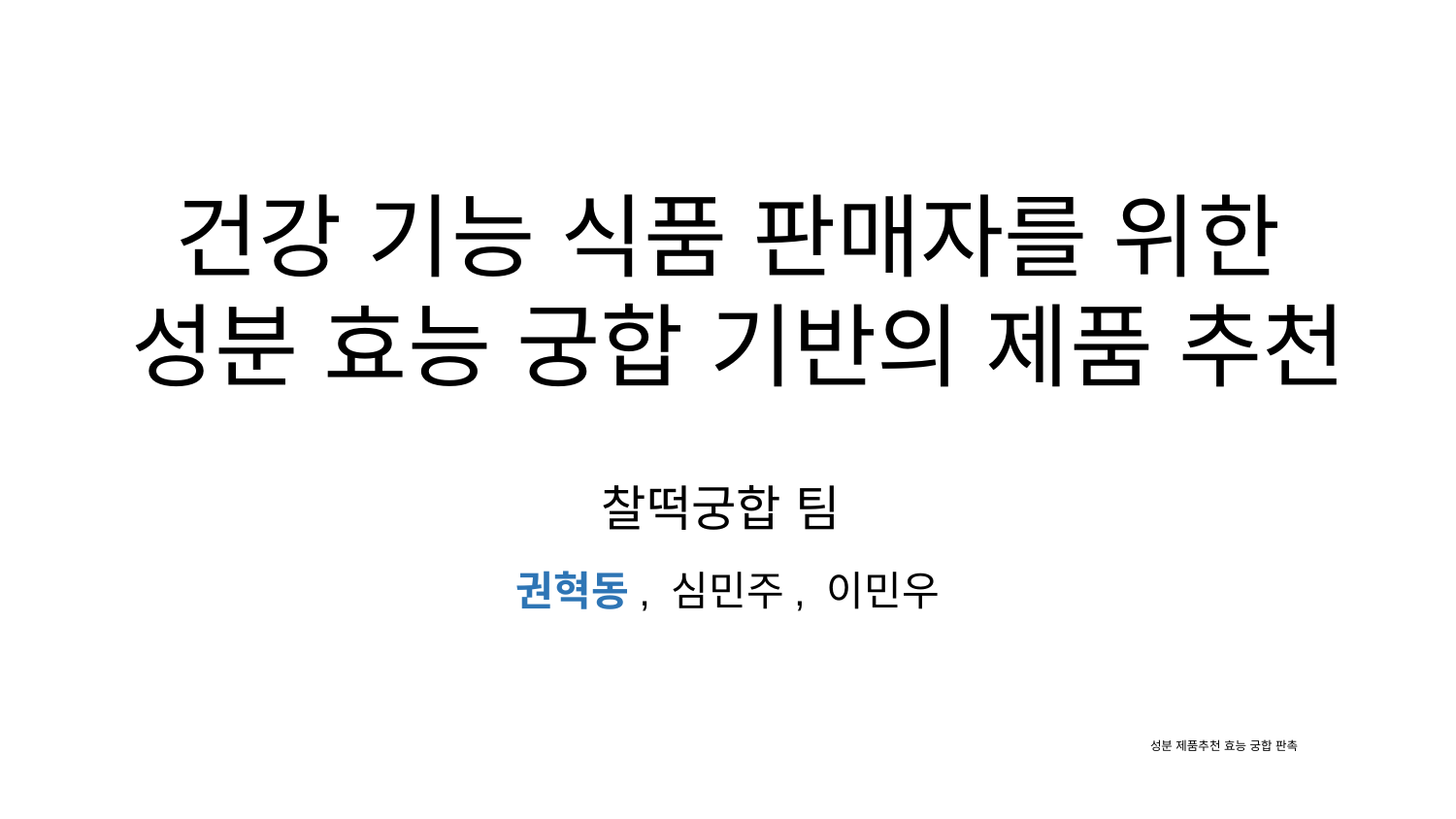

# 건강 기능 식품 판매자를 위한
 성분 효능 궁합 기반의 제품 추천
찰떡궁합 팀

권혁동, 심민주, 이민우
성분 제품추천 효능 궁합 판촉